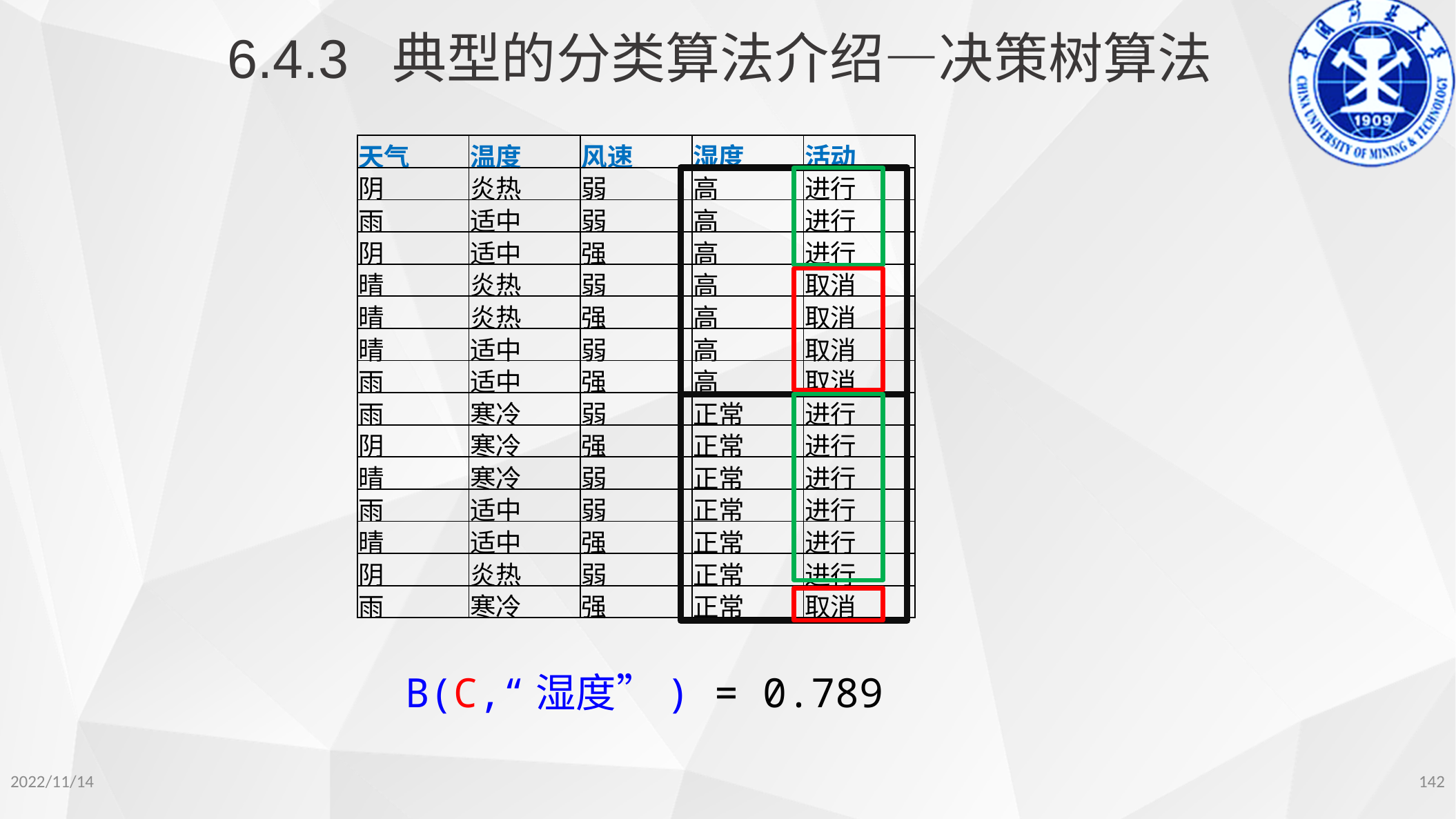

6.4.3  典型的分类算法介绍—决策树算法
| 天气 | 温度 | 风速 | 湿度 | 活动 |
| --- | --- | --- | --- | --- |
| 阴 | 炎热 | 弱 | 高 | 进行 |
| 雨 | 适中 | 弱 | 高 | 进行 |
| 阴 | 适中 | 强 | 高 | 进行 |
| 晴 | 炎热 | 弱 | 高 | 取消 |
| 晴 | 炎热 | 强 | 高 | 取消 |
| 晴 | 适中 | 弱 | 高 | 取消 |
| 雨 | 适中 | 强 | 高 | 取消 |
| 雨 | 寒冷 | 弱 | 正常 | 进行 |
| 阴 | 寒冷 | 强 | 正常 | 进行 |
| 晴 | 寒冷 | 弱 | 正常 | 进行 |
| 雨 | 适中 | 弱 | 正常 | 进行 |
| 晴 | 适中 | 强 | 正常 | 进行 |
| 阴 | 炎热 | 弱 | 正常 | 进行 |
| 雨 | 寒冷 | 强 | 正常 | 取消 |

 B(C,“湿度”) = 0.789
142
2022/11/14